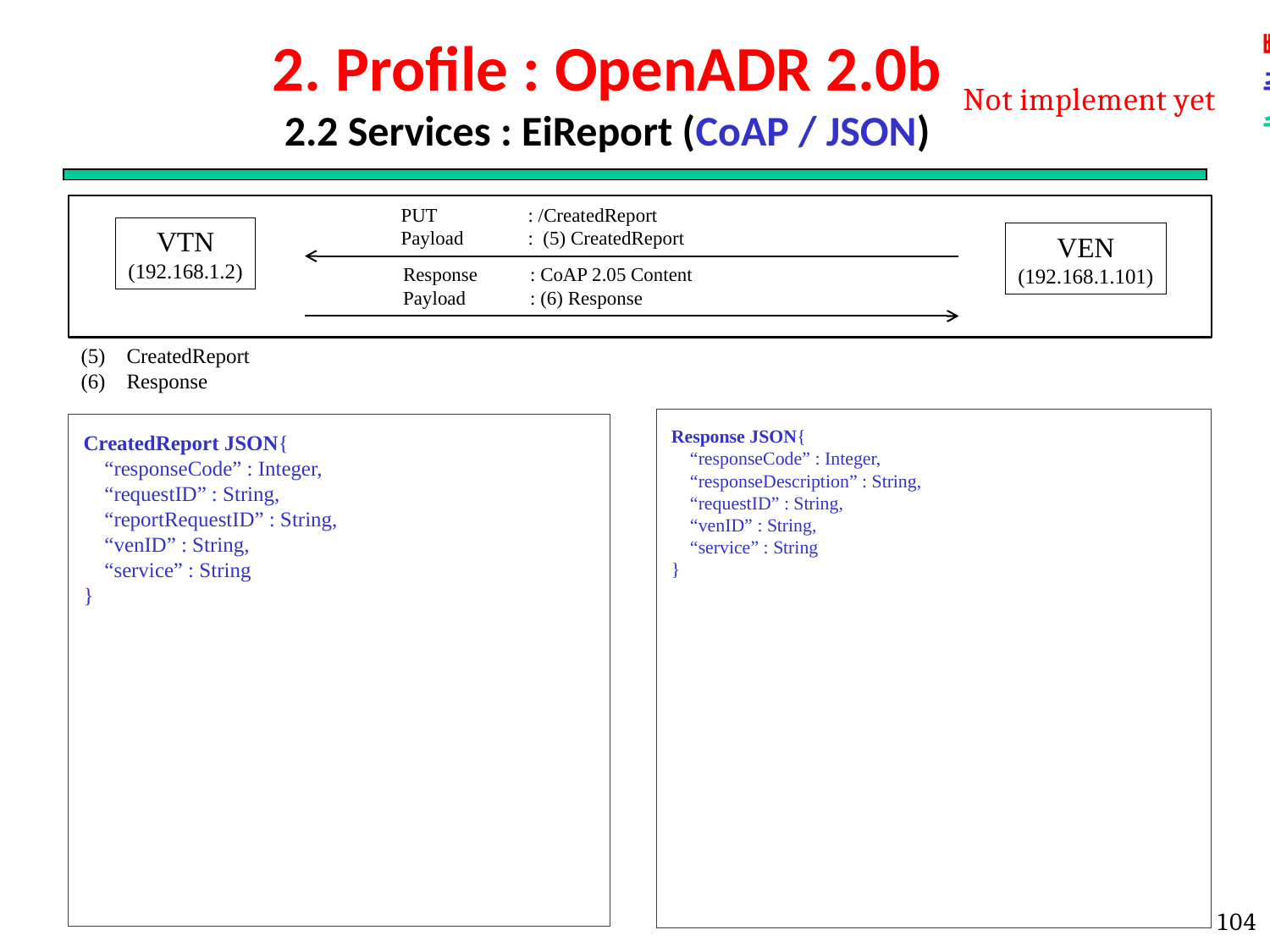

빼야할 것
추가할 것
수정 필요
# 2. Profile : OpenADR 2.0b 2.2 Services : EiReport (CoAP / JSON)
Not implement yet

VTN
(192.168.1.2)
VEN
(192.168.1.101)
PUT 	: /CreatedReport
Payload 	:  (5) CreatedReport
Response	: CoAP 2.05 Content
Payload	: (6) Response
(5)    CreatedReport
(6)    Response
Response JSON{
    “responseCode” : Integer,
    “responseDescription” : String,
    “requestID” : String,
    “venID” : String,
    “service” : String
}

CreatedReport JSON{
    “responseCode” : Integer,
    “requestID” : String,
    “reportRequestID” : String,
    “venID” : String,
    “service” : String
}

104